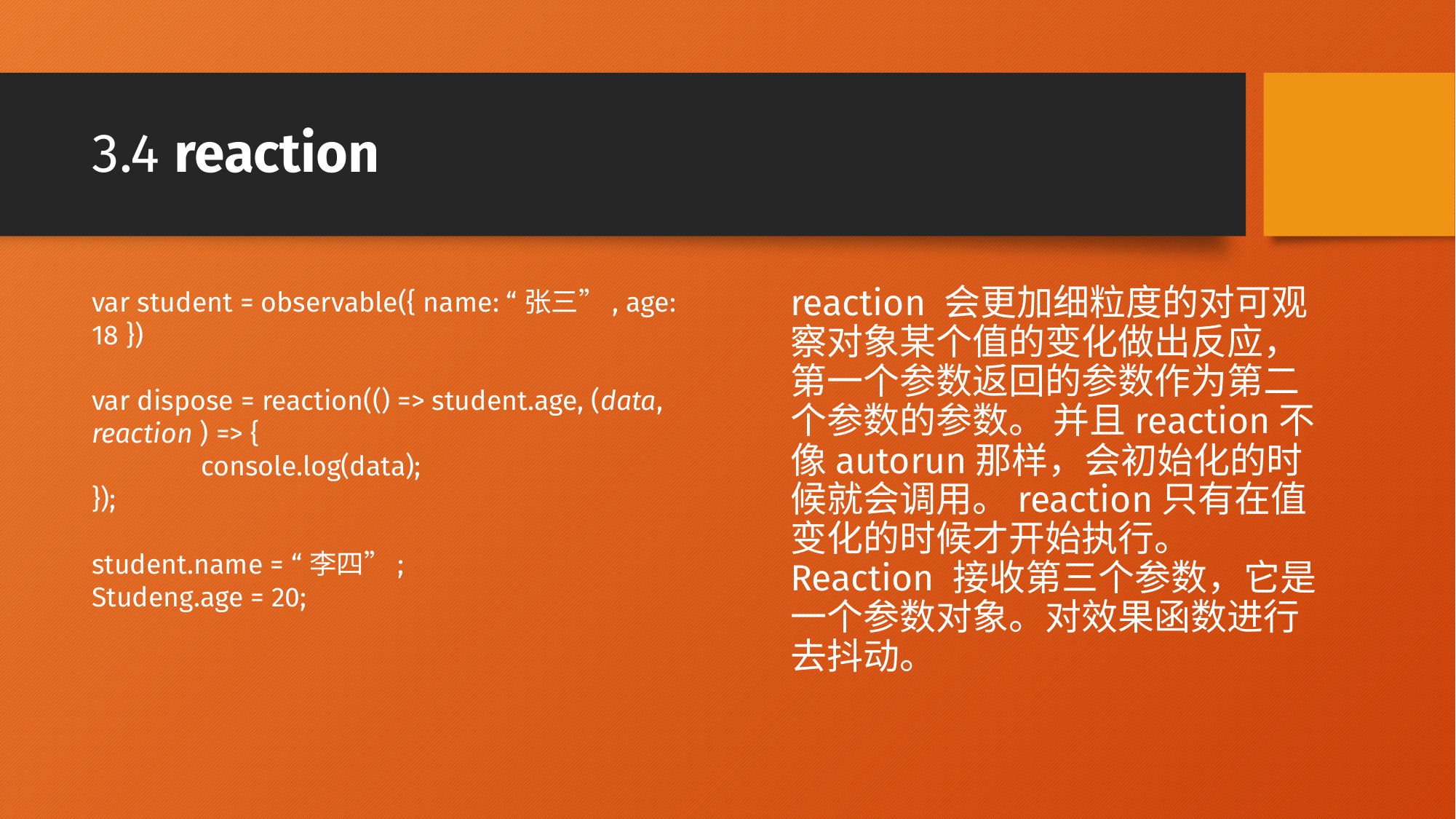

# 3.4 reaction
var student = observable({ name: “张三”, age: 18 })

var dispose = reaction(() => student.age, (data, reaction ) => {
	console.log(data);
});

student.name = “李四”;
Studeng.age = 20;

reaction 会更加细粒度的对可观察对象某个值的变化做出反应，第一个参数返回的参数作为第二个参数的参数。 并且reaction不像autorun那样，会初始化的时候就会调用。reaction只有在值变化的时候才开始执行。 Reaction 接收第三个参数，它是一个参数对象。对效果函数进行去抖动。